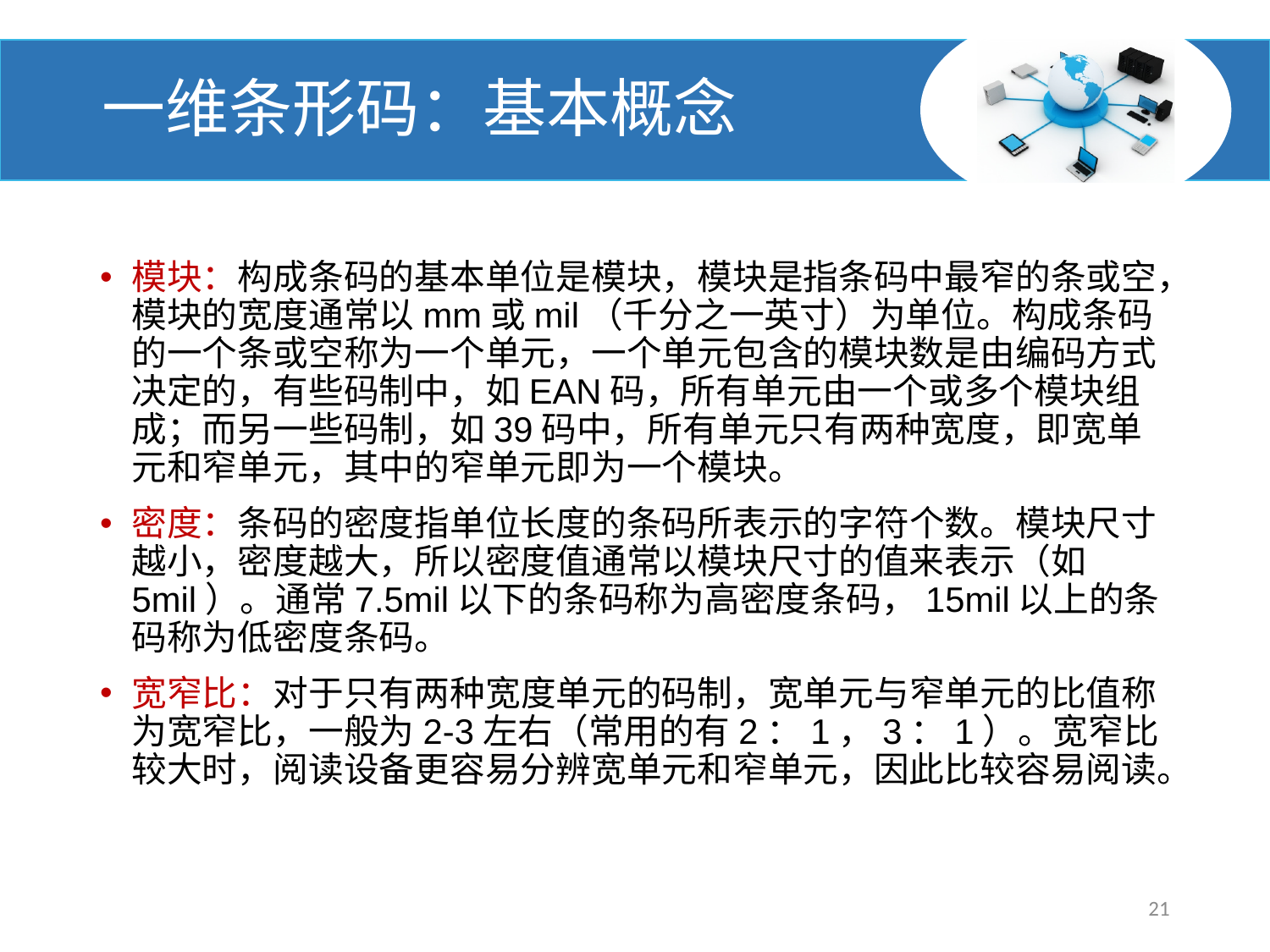

# 一维条形码：基本概念
模块：构成条码的基本单位是模块，模块是指条码中最窄的条或空，模块的宽度通常以mm或mil（千分之一英寸）为单位。构成条码的一个条或空称为一个单元，一个单元包含的模块数是由编码方式决定的，有些码制中，如EAN码，所有单元由一个或多个模块组成；而另一些码制，如39码中，所有单元只有两种宽度，即宽单元和窄单元，其中的窄单元即为一个模块。
密度：条码的密度指单位长度的条码所表示的字符个数。模块尺寸越小，密度越大，所以密度值通常以模块尺寸的值来表示（如5mil）。通常7.5mil以下的条码称为高密度条码，15mil以上的条码称为低密度条码。
宽窄比：对于只有两种宽度单元的码制，宽单元与窄单元的比值称为宽窄比，一般为2-3左右（常用的有2：1，3：1）。宽窄比较大时，阅读设备更容易分辨宽单元和窄单元，因此比较容易阅读。
21